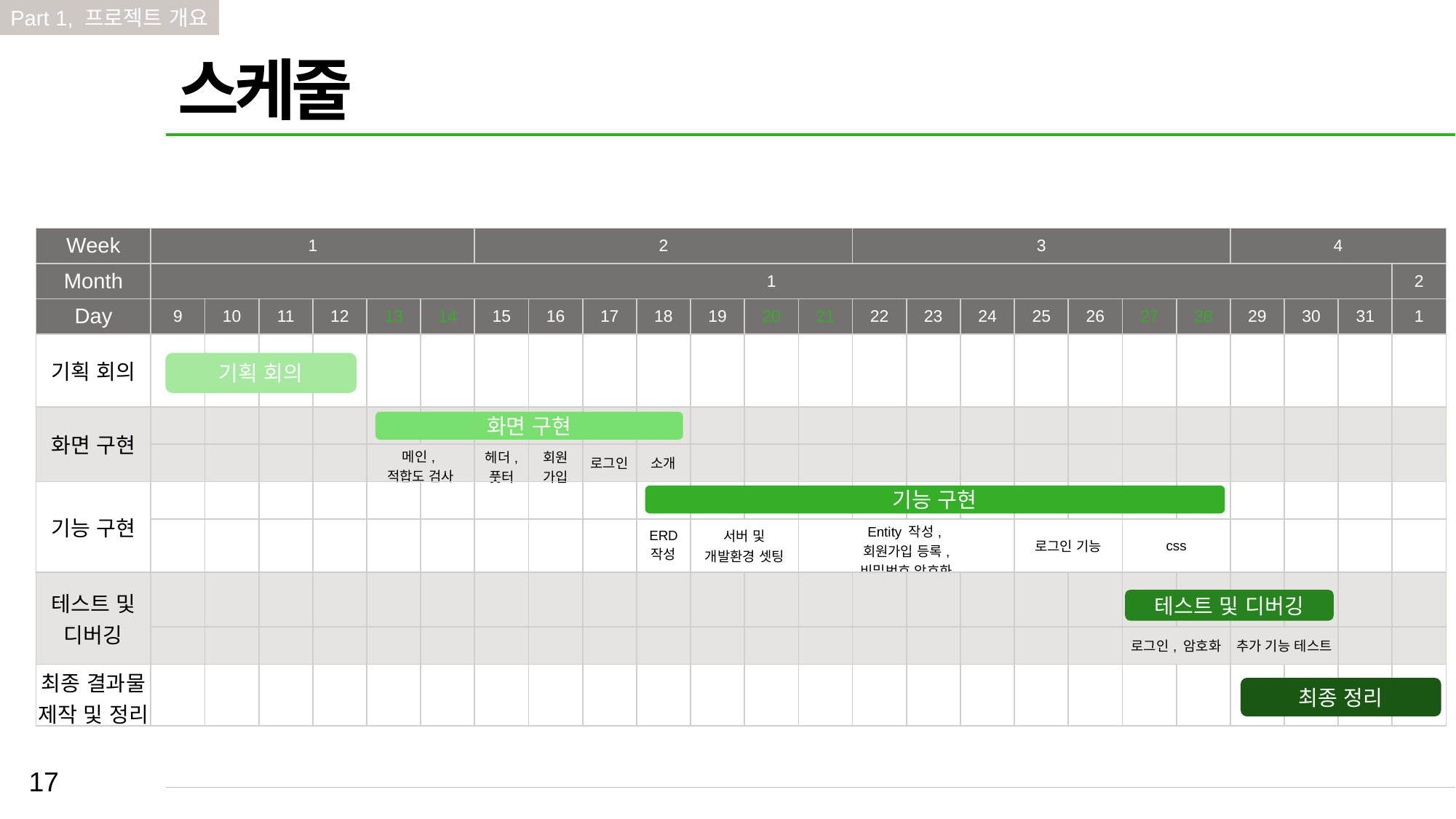

Part 1, 프로젝트 개요
스케줄
| Week | 1 |  |  |  |  |  | 2 |  |  |  |  |  |  | 3 |  |  |  |  |  |  | 4 |  |  |  |
| --- | --- | --- | --- | --- | --- | --- | --- | --- | --- | --- | --- | --- | --- | --- | --- | --- | --- | --- | --- | --- | --- | --- | --- | --- |
| Month | 1 |  |  |  |  |  |  |  |  |  |  |  |  |  |  |  |  |  |  |  |  |  |  | 2 |
| Day | 9 | 10 | 11 | 12 | 13 | 14 | 15 | 16 | 17 | 18 | 19 | 20 | 21 | 22 | 23 | 24 | 25 | 26 | 27 | 28 | 29 | 30 | 31 | 1 |
| 기획 회의 |  |  |  |  |  |  |  |  |  |  |  |  |  |  |  |  |  |  |  |  |  |  |  |  |
| 화면 구현 |  |  |  |  |  |  |  |  |  |  |  |  |  |  |  |  |  |  |  |  |  |  |  |  |
|  |  |  |  |  | 메인, 적합도 검사 |  | 헤더, 풋터 | 회원 가입 | 로그인 | 소개 |  |  |  |  |  |  |  |  |  |  |  |  |  |  |
| 기능 구현 |  |  |  |  |  |  |  |  |  |  |  |  |  |  |  |  |  |  |  |  |  |  |  |  |
|  |  |  |  |  |  |  |  |  |  | ERD 작성 | 서버 및 개발환경 셋팅 |  | Entity 작성, 회원가입 등록, 비밀번호 암호화 |  |  |  | 로그인 기능 |  | css |  |  |  |  |  |
| 테스트 및 디버깅 |  |  |  |  |  |  |  |  |  |  |  |  |  |  |  |  |  |  |  |  |  |  |  |  |
|  |  |  |  |  |  |  |  |  |  |  |  |  |  |  |  |  |  |  | 로그인, 암호화 |  | 추가 기능 테스트 |  |  |  |
| 최종 결과물 제작 및 정리 |  |  |  |  |  |  |  |  |  |  |  |  |  |  |  |  |  |  |  |  |  |  |  |  |
기획 회의
화면 구현
기능 구현
테스트 및 디버깅
최종 정리